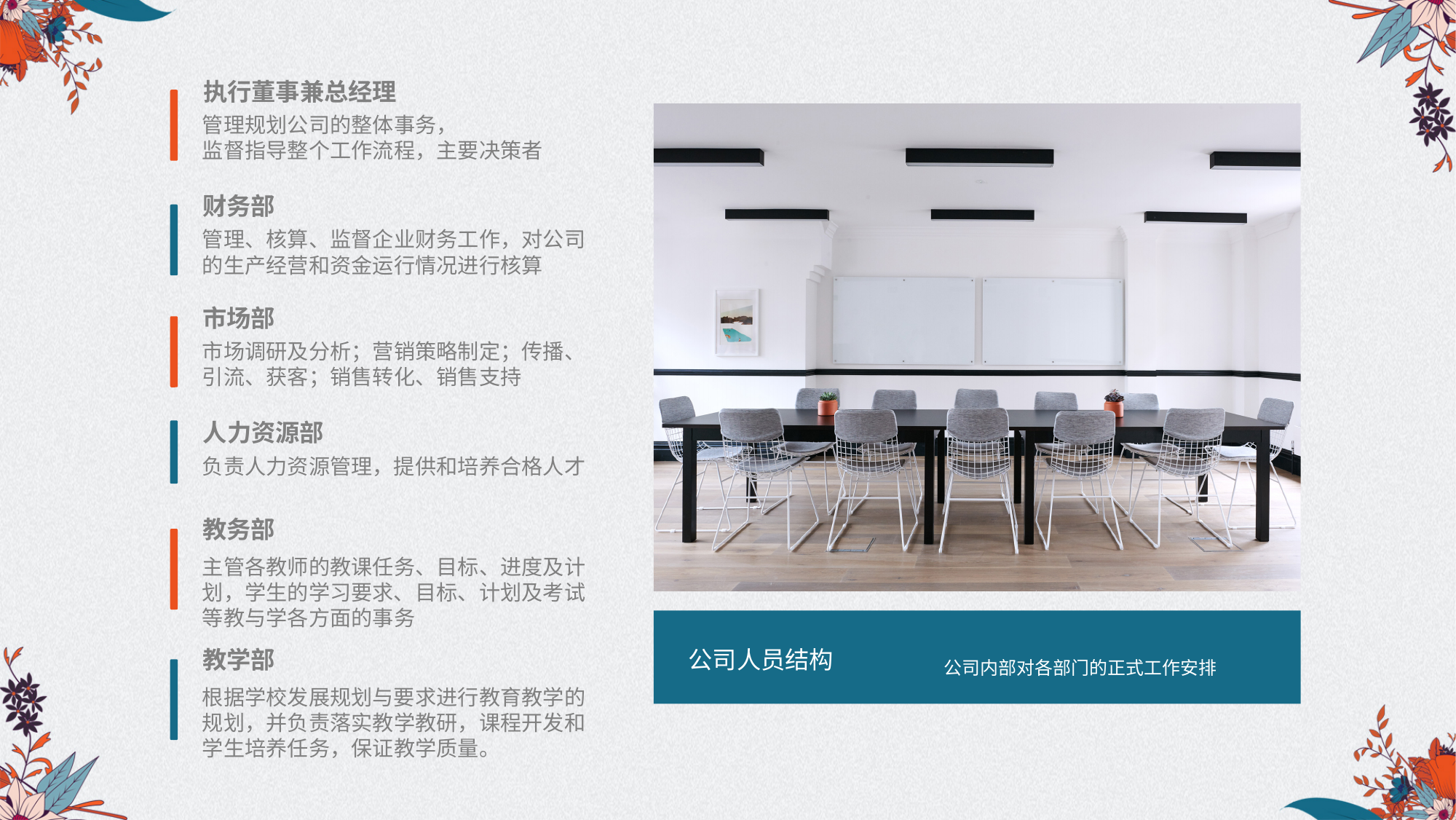

执行董事兼总经理

管理规划公司的整体事务，
监督指导整个工作流程，主要决策者
财务部

管理、核算、监督企业财务工作，对公司的生产经营和资金运行情况进行核算

市场部

市场调研及分析；营销策略制定；传播、引流、获客；销售转化、销售支持
人力资源部

负责人力资源管理，提供和培养合格人才
教务部

主管各教师的教课任务、目标、进度及计划，学生的学习要求、目标、计划及考试等教与学各方面的事务
教学部

根据学校发展规划与要求进行教育教学的规划，并负责落实教学教研，课程开发和学生培养任务，保证教学质量。

公司人员结构
公司内部对各部门的正式工作安排